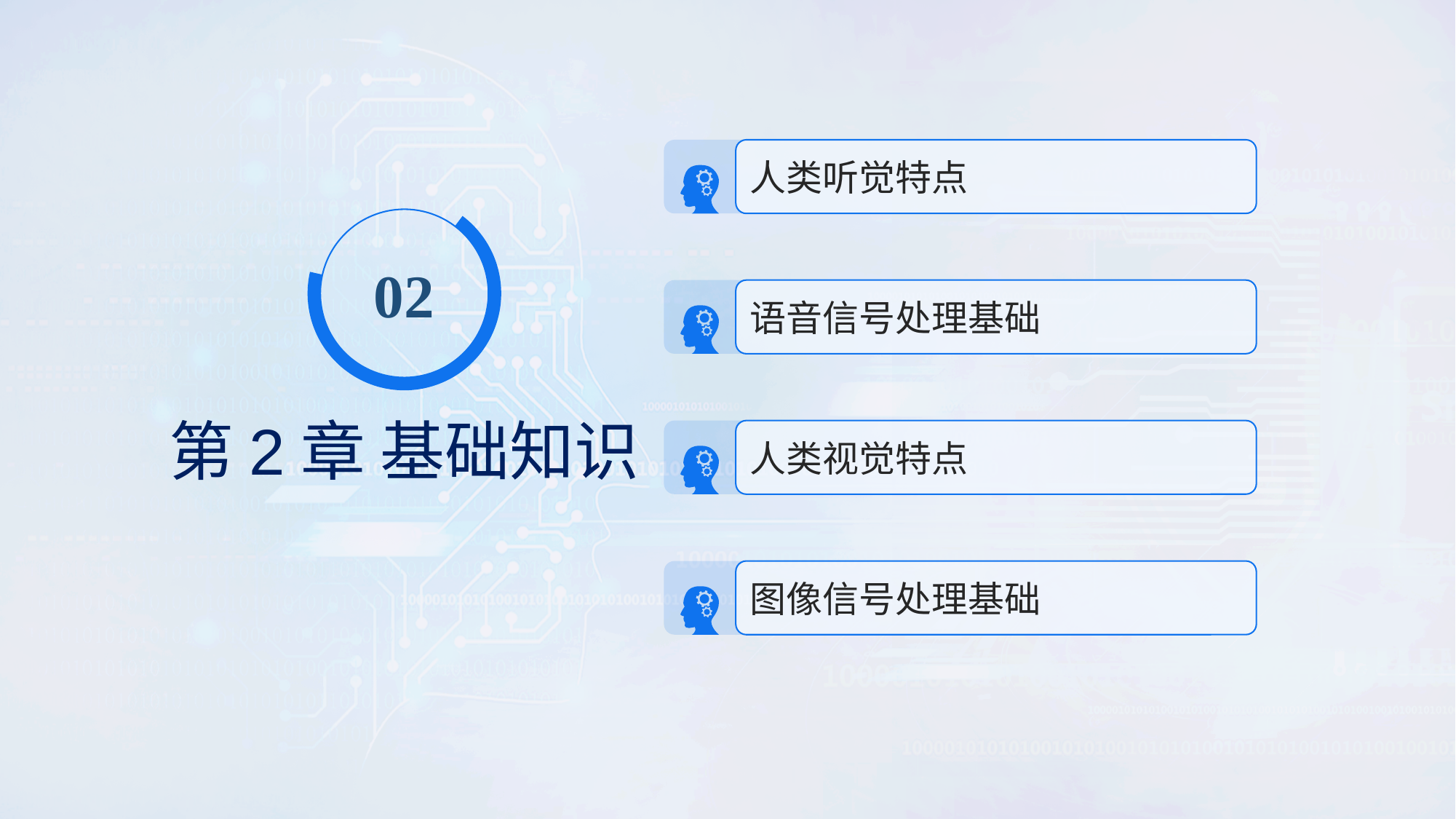

人类听觉特点

02

语音信号处理基础

第2章 基础知识

人类视觉特点

图像信号处理基础